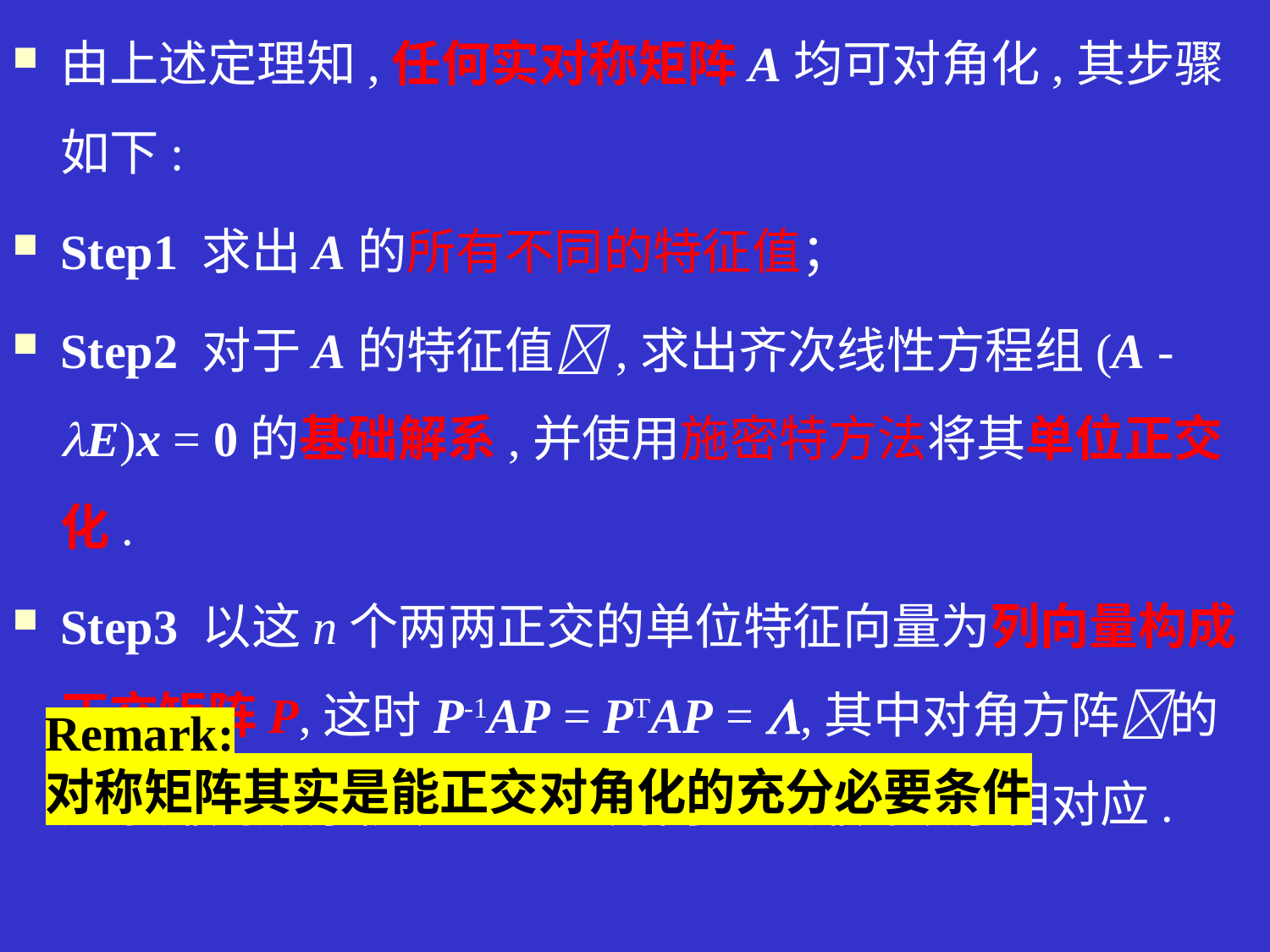

由上述定理知,任何实对称矩阵A均可对角化,其步骤如下:
Step1 求出A的所有不同的特征值；
Step2 对于A的特征值λ,求出齐次线性方程组(A - λE)x = 0的基础解系,并使用施密特方法将其单位正交化.
Step3 以这n个两两正交的单位特征向量为列向量构成正交矩阵P,这时P-1AP = PTAP = Λ,其中对角方阵Λ的元素排列顺序依次与P的列向量的排列顺序相对应.

Remark:
对称矩阵其实是能正交对角化的充分必要条件